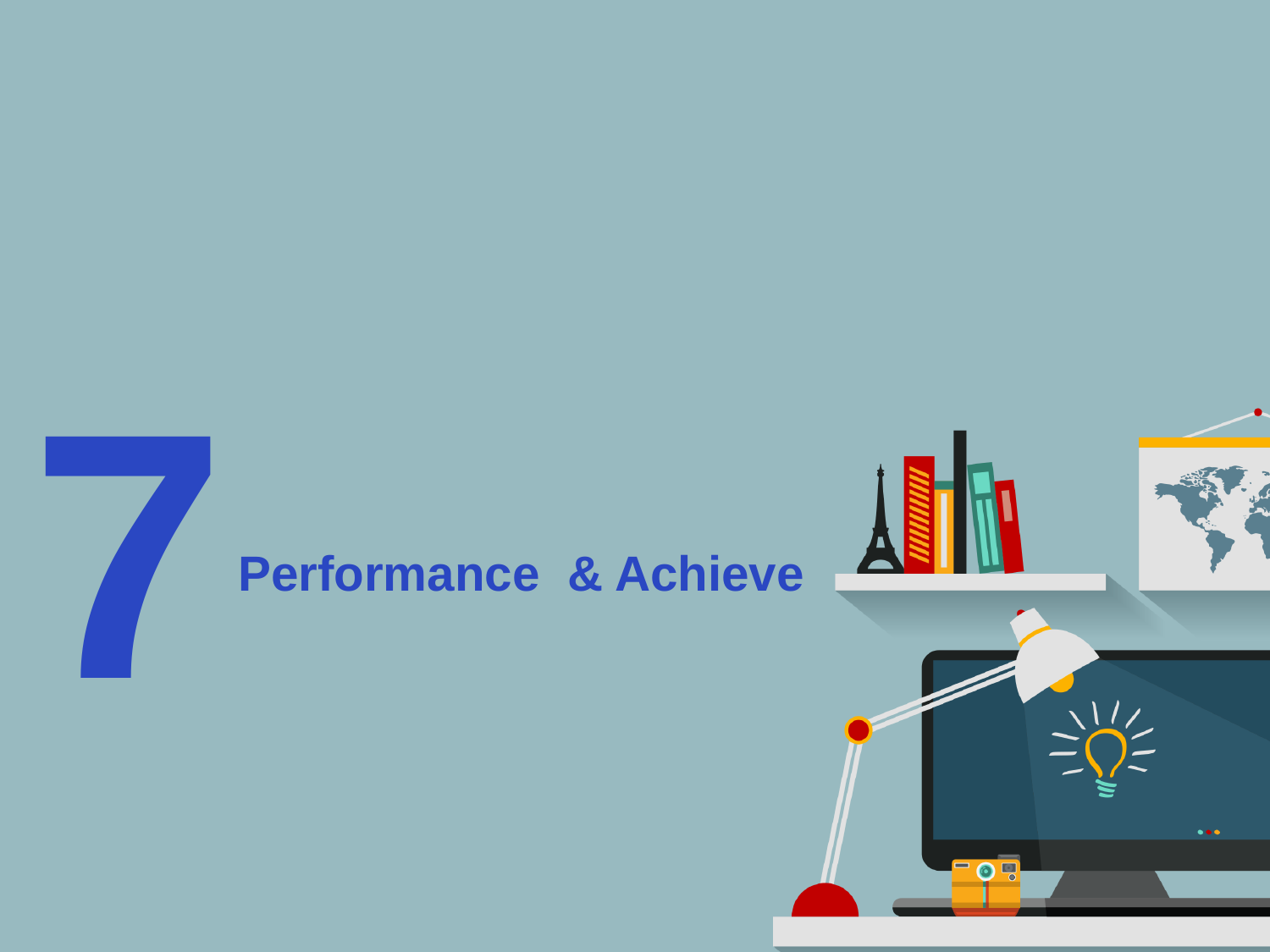

7
Performance  & Achieve
성능 및 성과 – 적용 시나리오
 1000만원 투자 시 수익률은?